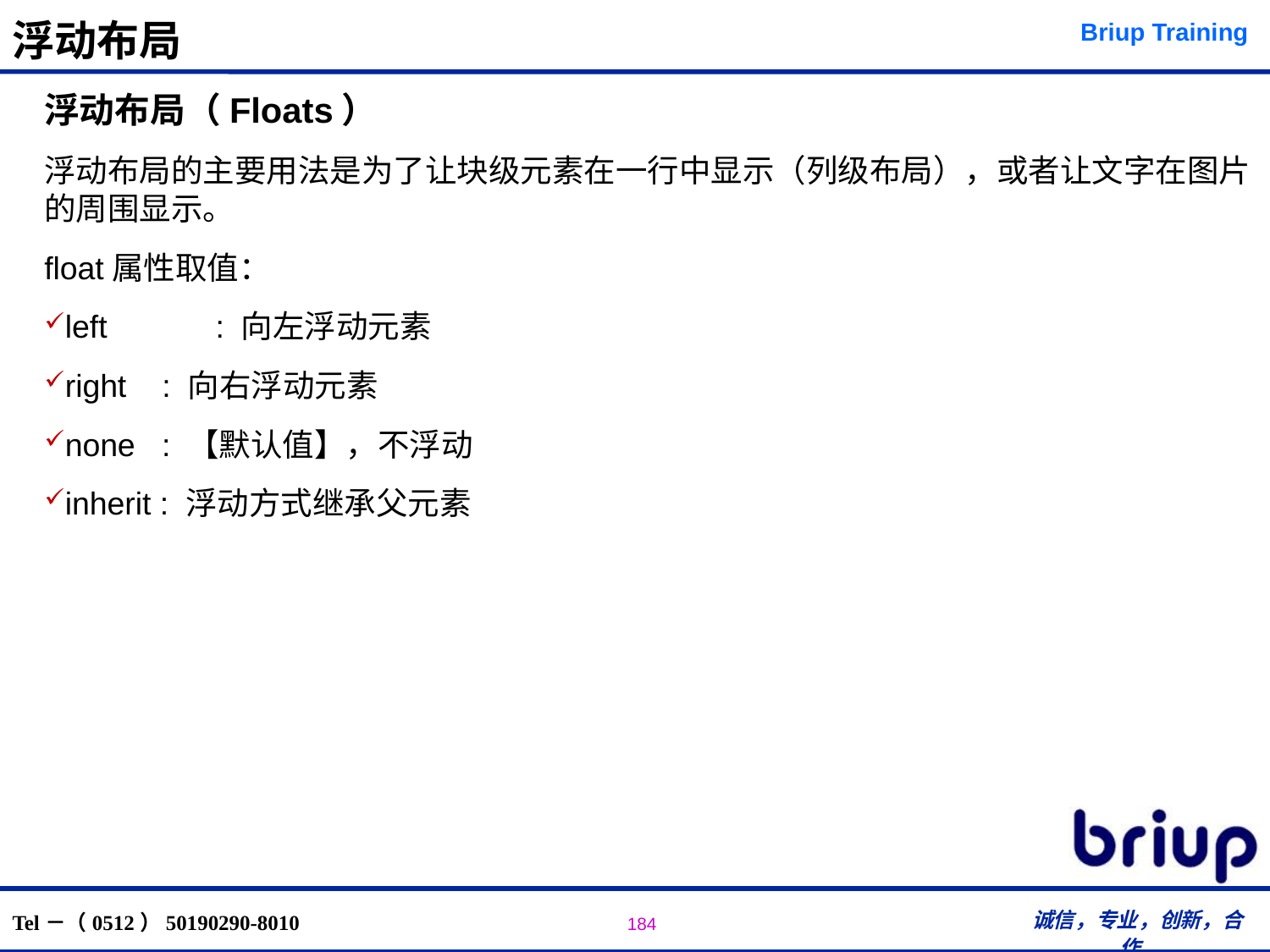

# 浮动布局
浮动布局（Floats）
浮动布局的主要用法是为了让块级元素在一行中显示（列级布局），或者让文字在图片的周围显示。
float属性取值：
left	     : 向左浮动元素
right    : 向右浮动元素
none   : 【默认值】，不浮动
inherit : 浮动方式继承父元素